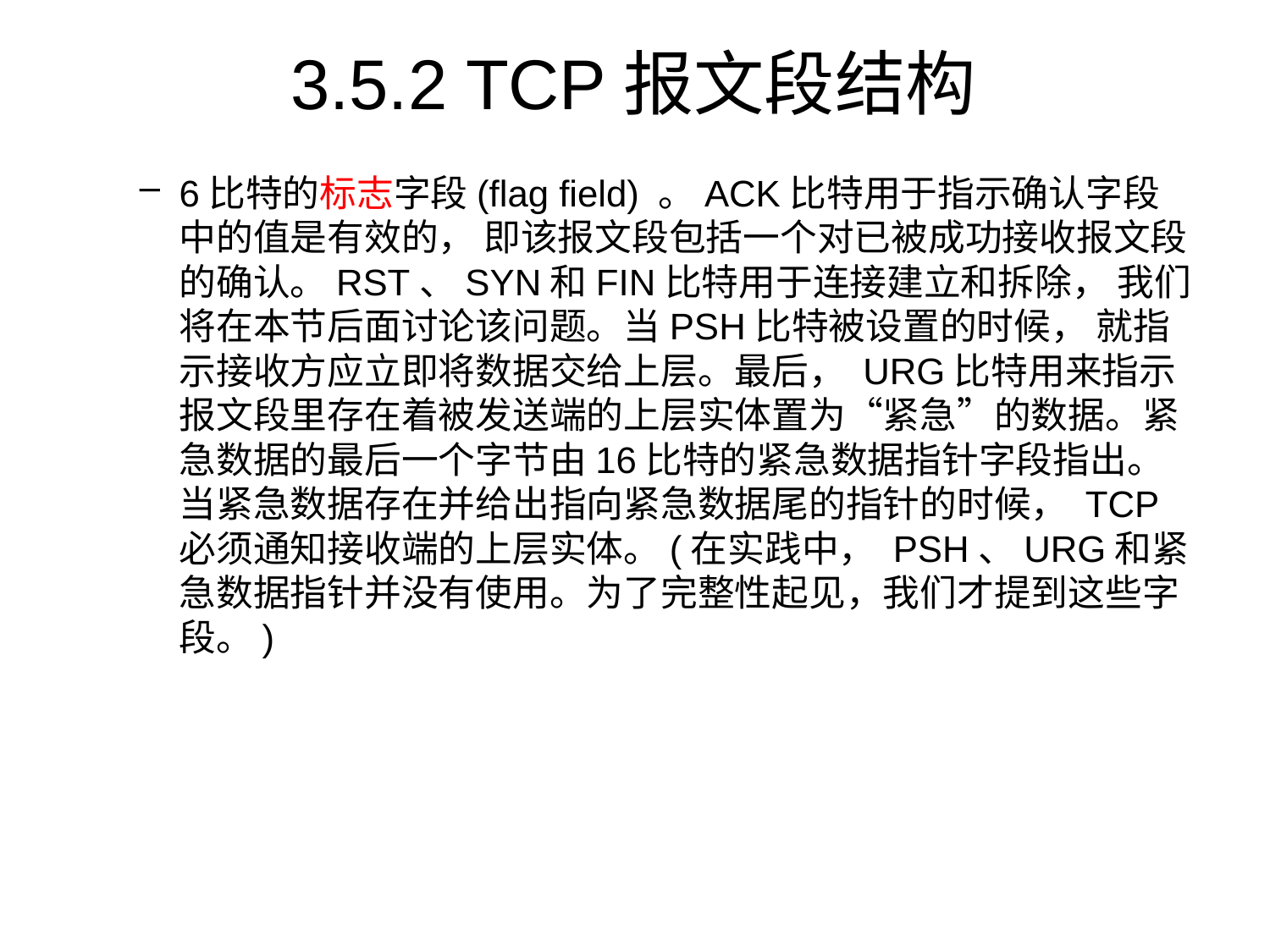

# 3.5.2 TCP报文段结构
6比特的标志字段(flag field) 。ACK比特用于指示确认字段中的值是有效的， 即该报文段包括一个对已被成功接收报文段的确认。RST、SYN和FIN比特用于连接建立和拆除， 我们将在本节后面讨论该问题。当PSH比特被设置的时候， 就指示接收方应立即将数据交给上层。最后， URG比特用来指示报文段里存在着被发送端的上层实体置为“紧急”的数据。紧急数据的最后一个字节由16比特的紧急数据指针字段指出。当紧急数据存在并给出指向紧急数据尾的指针的时候， TCP必须通知接收端的上层实体。(在实践中， PSH、URG和紧急数据指针并没有使用。为了完整性起见，我们才提到这些字段。)